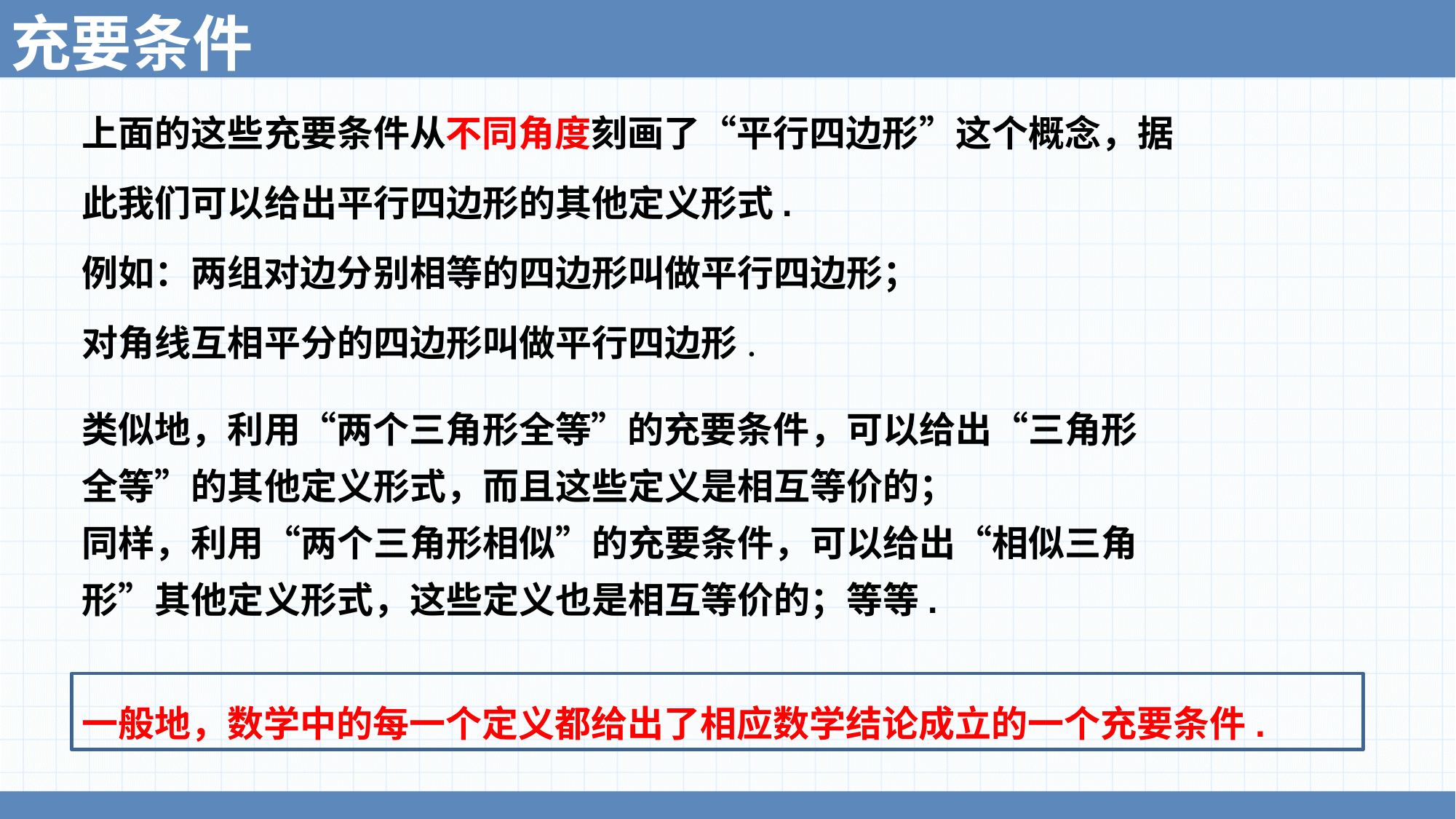

充要条件
上面的这些充要条件从不同角度刻画了“平行四边形”这个概念，据此我们可以给出平行四边形的其他定义形式.
例如：两组对边分别相等的四边形叫做平行四边形；
对角线互相平分的四边形叫做平行四边形.
类似地，利用“两个三角形全等”的充要条件，可以给出“三角形全等”的其他定义形式，而且这些定义是相互等价的；
同样，利用“两个三角形相似”的充要条件，可以给出“相似三角形”其他定义形式，这些定义也是相互等价的；等等.
一般地，数学中的每一个定义都给出了相应数学结论成立的一个充要条件.